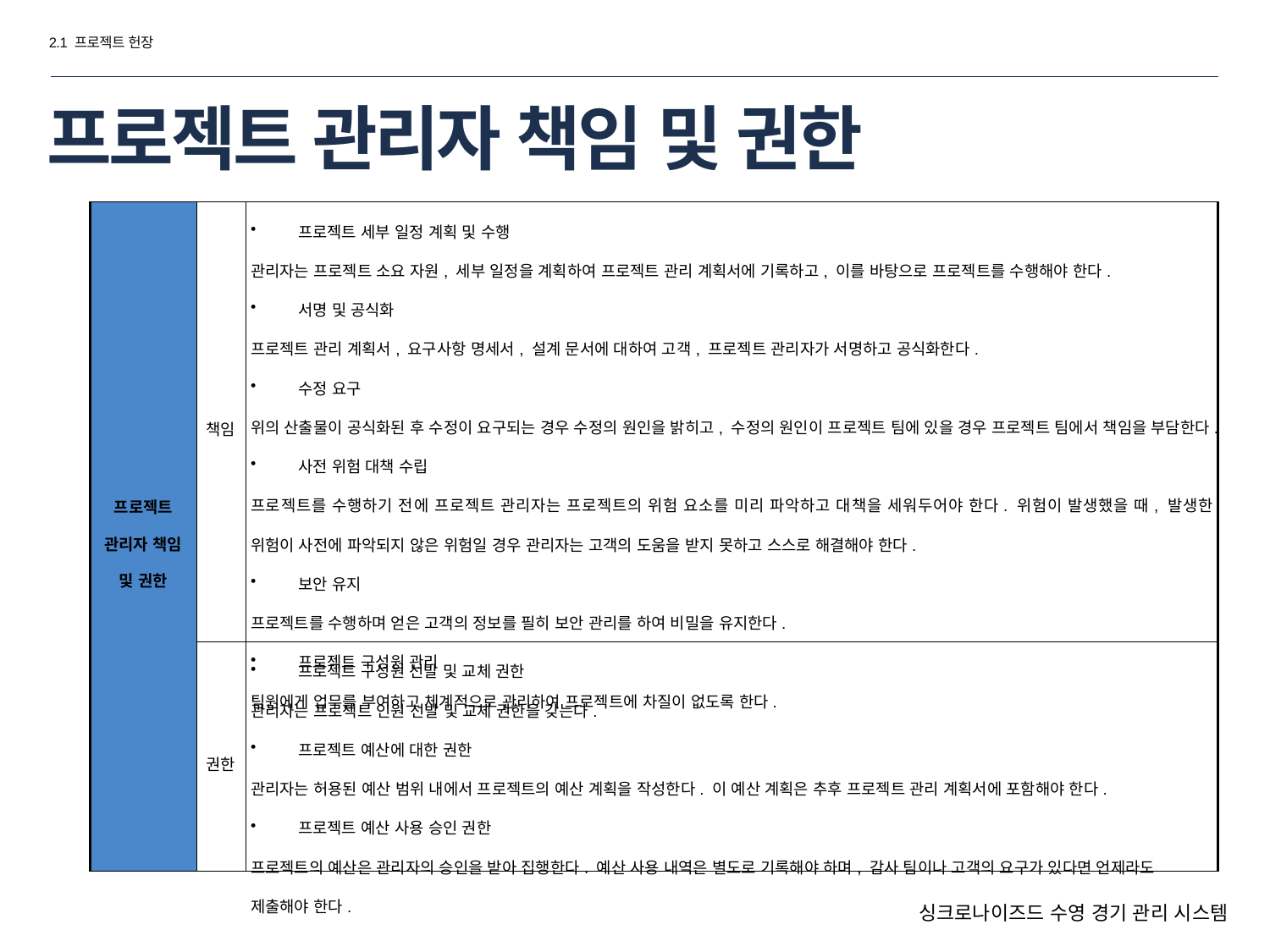

2.1 프로젝트 헌장
# 프로젝트 관리자 책임 및 권한
| 프로젝트 관리자 책임 및 권한 | 책임 | 프로젝트 세부 일정 계획 및 수행 관리자는 프로젝트 소요 자원, 세부 일정을 계획하여 프로젝트 관리 계획서에 기록하고, 이를 바탕으로 프로젝트를 수행해야 한다. 서명 및 공식화 프로젝트 관리 계획서, 요구사항 명세서, 설계 문서에 대하여 고객, 프로젝트 관리자가 서명하고 공식화한다. 수정 요구 위의 산출물이 공식화된 후 수정이 요구되는 경우 수정의 원인을 밝히고, 수정의 원인이 프로젝트 팀에 있을 경우 프로젝트 팀에서 책임을 부담한다. 사전 위험 대책 수립 프로젝트를 수행하기 전에 프로젝트 관리자는 프로젝트의 위험 요소를 미리 파악하고 대책을 세워두어야 한다. 위험이 발생했을 때, 발생한 위험이 사전에 파악되지 않은 위험일 경우 관리자는 고객의 도움을 받지 못하고 스스로 해결해야 한다. 보안 유지 프로젝트를 수행하며 얻은 고객의 정보를 필히 보안 관리를 하여 비밀을 유지한다. 프로젝트 구성원 관리 팀원에게 업무를 부여하고 체계적으로 관리하여 프로젝트에 차질이 없도록 한다. |
| --- | --- | --- |
|  | 권한 | 프로젝트 구성원 선발 및 교체 권한 관리자는 프로젝트 인원 선발 및 교체 권한을 갖는다. 프로젝트 예산에 대한 권한 관리자는 허용된 예산 범위 내에서 프로젝트의 예산 계획을 작성한다. 이 예산 계획은 추후 프로젝트 관리 계획서에 포함해야 한다. 프로젝트 예산 사용 승인 권한 프로젝트의 예산은 관리자의 승인을 받아 집행한다. 예산 사용 내역은 별도로 기록해야 하며, 감사 팀이나 고객의 요구가 있다면 언제라도 제출해야 한다. |
싱크로나이즈드 수영 경기 관리 시스템